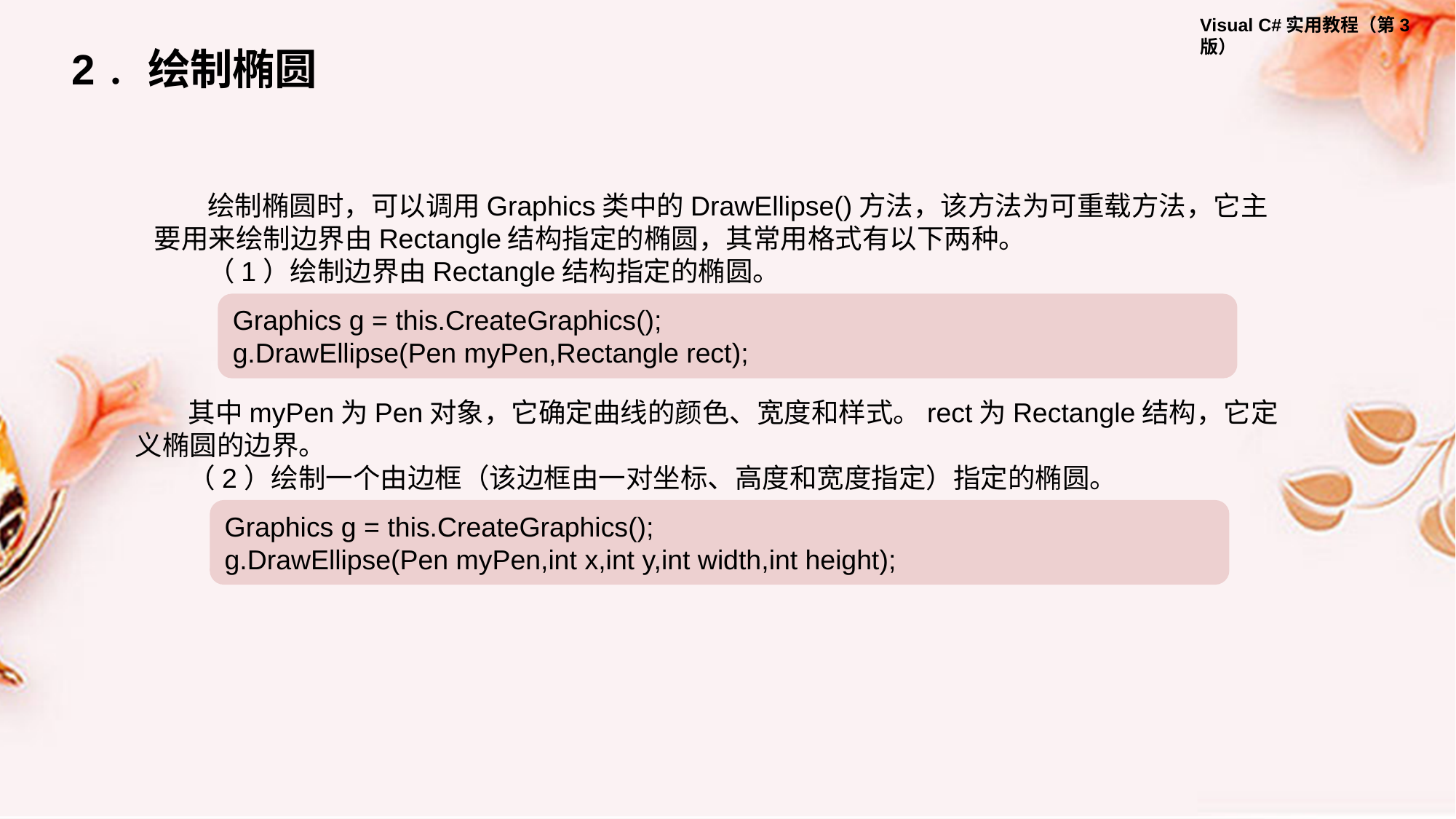

2．绘制椭圆
绘制椭圆时，可以调用Graphics类中的DrawEllipse()方法，该方法为可重载方法，它主要用来绘制边界由Rectangle结构指定的椭圆，其常用格式有以下两种。
（1）绘制边界由Rectangle结构指定的椭圆。
Graphics g = this.CreateGraphics();
g.DrawEllipse(Pen myPen,Rectangle rect);
其中myPen为Pen对象，它确定曲线的颜色、宽度和样式。rect为Rectangle结构，它定义椭圆的边界。
（2）绘制一个由边框（该边框由一对坐标、高度和宽度指定）指定的椭圆。
Graphics g = this.CreateGraphics();
g.DrawEllipse(Pen myPen,int x,int y,int width,int height);